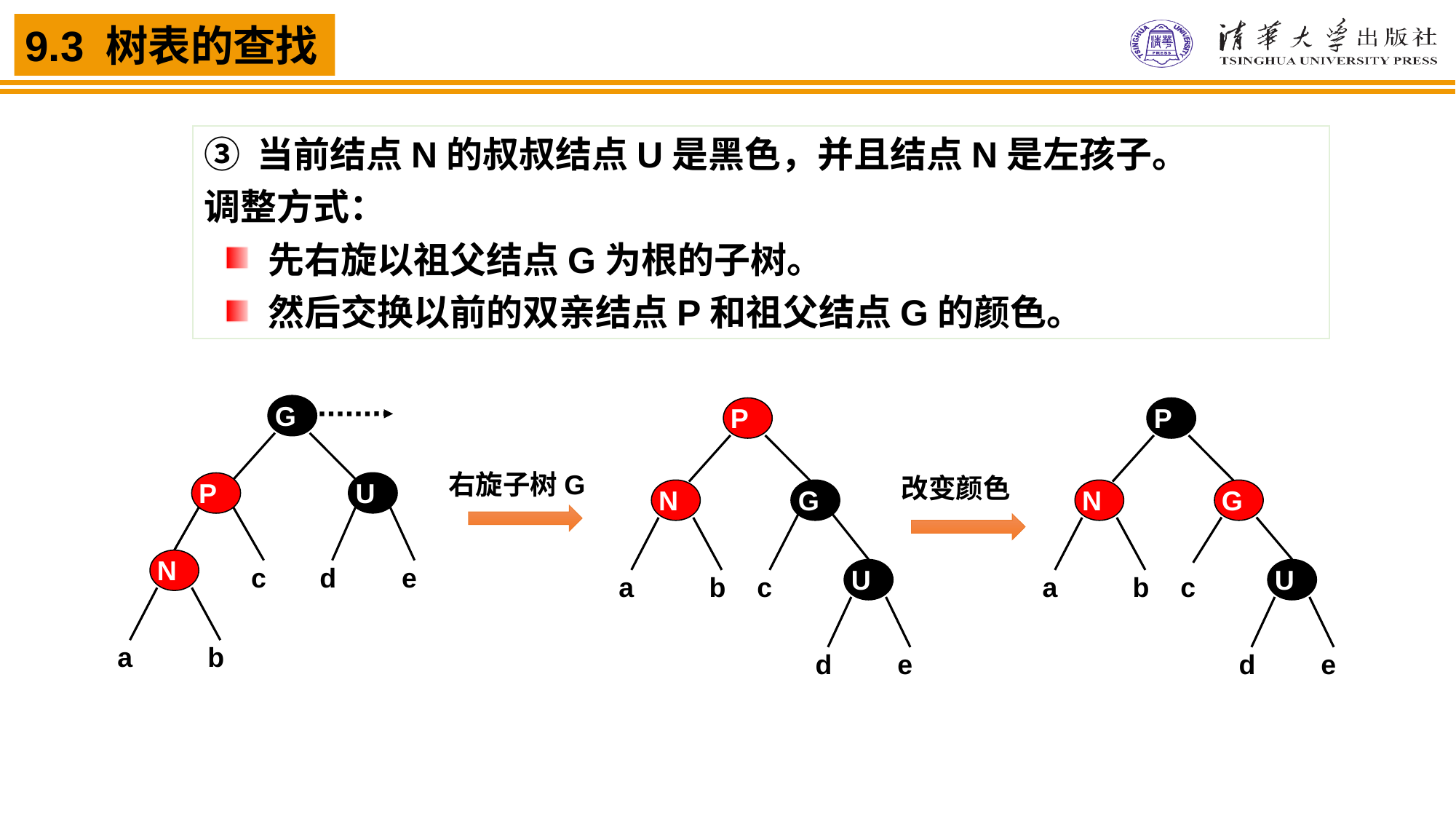

③ 当前结点N的叔叔结点U是黑色，并且结点N是左孩子。
调整方式：
先右旋以祖父结点G为根的子树。
然后交换以前的双亲结点P和祖父结点G的颜色。
G
P
P

右旋子树G
改变颜色
U
P
N
G
N
G

N
U
U
c
d
e
a
b
c
a
b
c

a
b
d
e
d
e